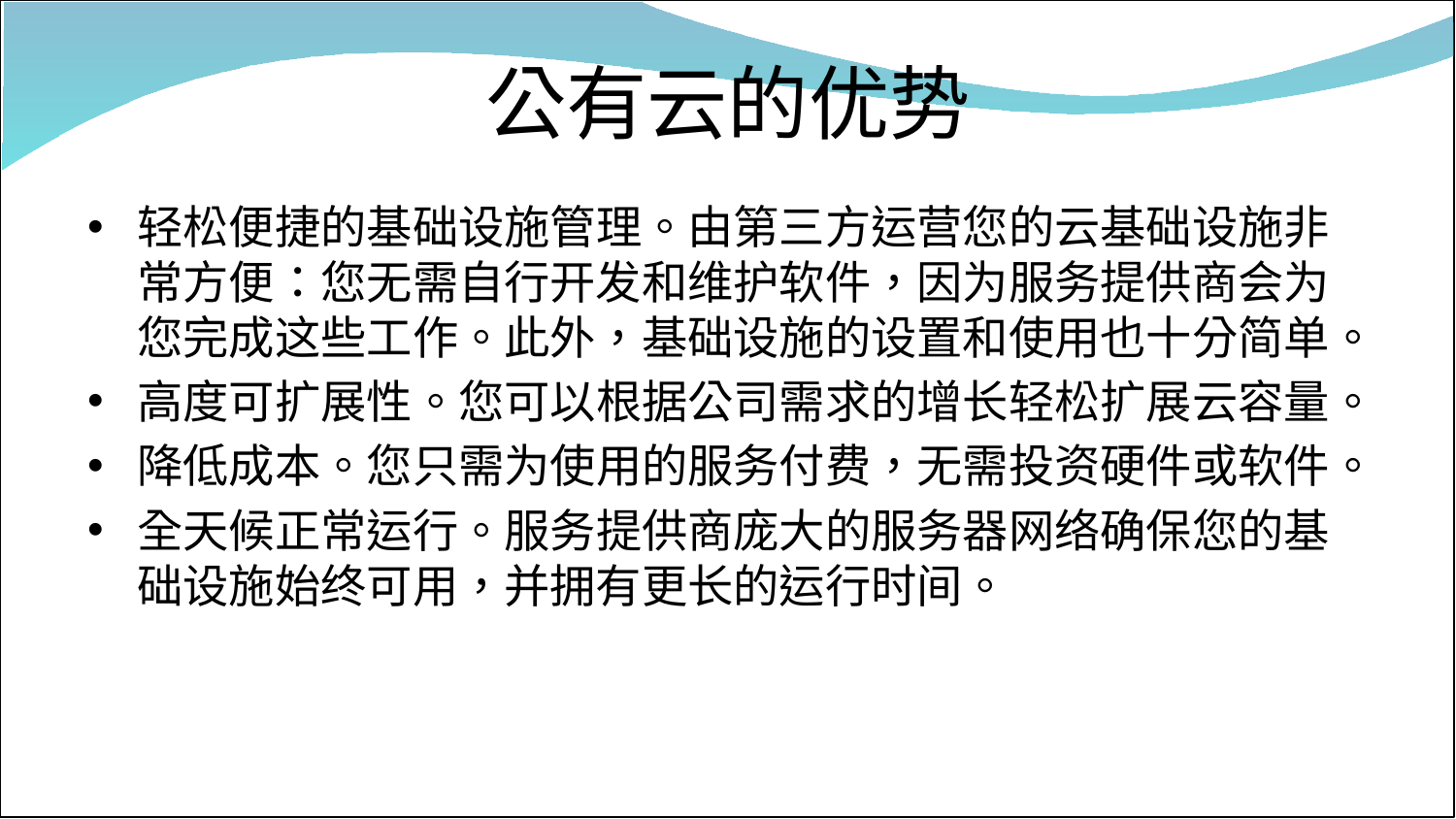

# 公有云的优势
轻松便捷的基础设施管理。由第三方运营您的云基础设施非常方便：您无需自行开发和维护软件，因为服务提供商会为您完成这些工作。此外，基础设施的设置和使用也十分简单。
高度可扩展性。您可以根据公司需求的增长轻松扩展云容量。
降低成本。您只需为使用的服务付费，无需投资硬件或软件。
全天候正常运行。服务提供商庞大的服务器网络确保您的基础设施始终可用，并拥有更长的运行时间。